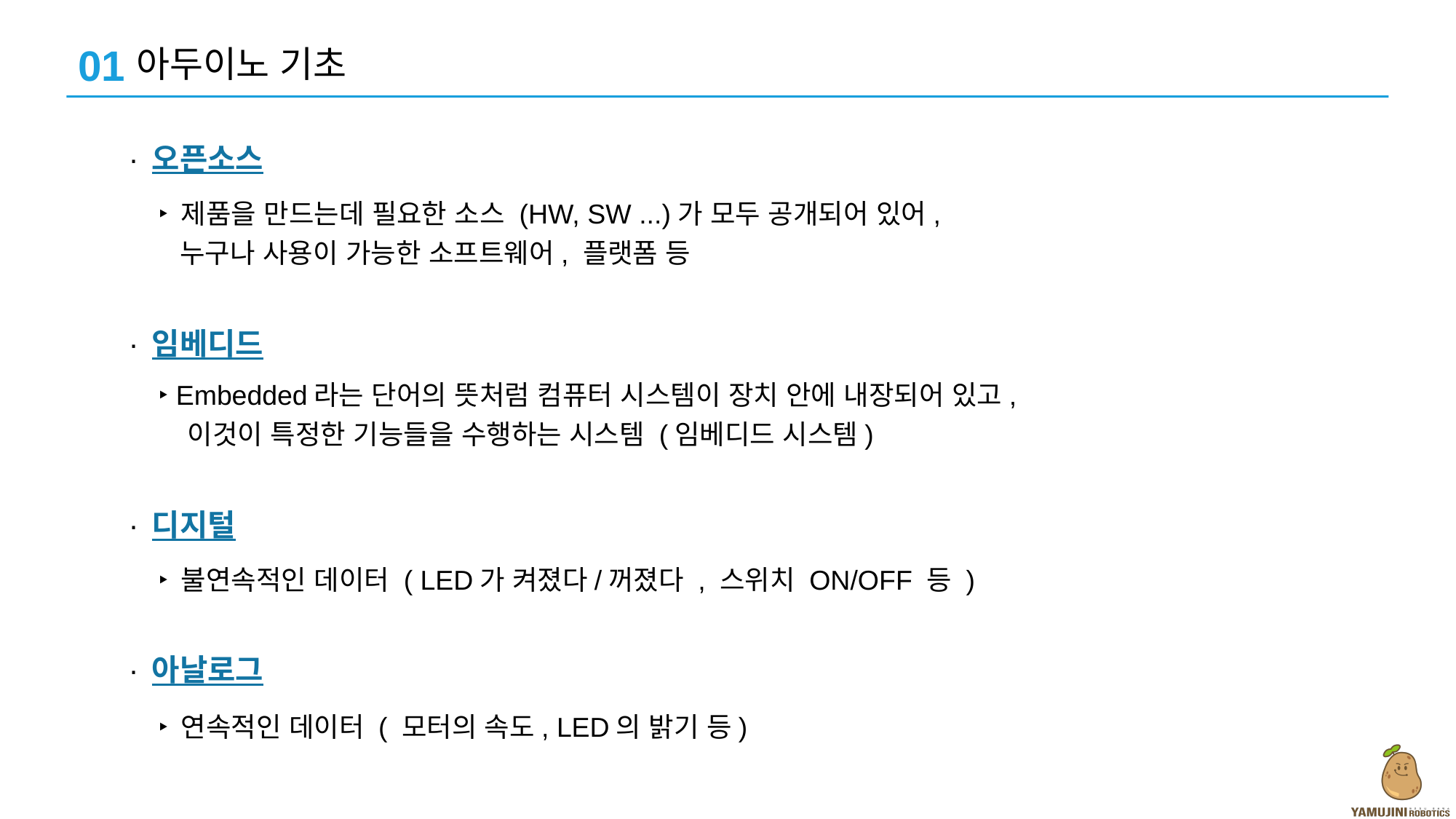

01
아두이노 기초

∙ 오픈소스
‣ 제품을 만드는데 필요한 소스 (HW, SW ...)가 모두 공개되어 있어,
  누구나 사용이 가능한 소프트웨어, 플랫폼 등
∙ 임베디드
‣ Embedded라는 단어의 뜻처럼 컴퓨터 시스템이 장치 안에 내장되어 있고,
   이것이 특정한 기능들을 수행하는 시스템 (임베디드 시스템)
∙ 디지털
‣ 불연속적인 데이터 ( LED가 켜졌다/꺼졌다 , 스위치 ON/OFF 등 )
∙ 아날로그
‣ 연속적인 데이터 ( 모터의 속도, LED의 밝기 등)